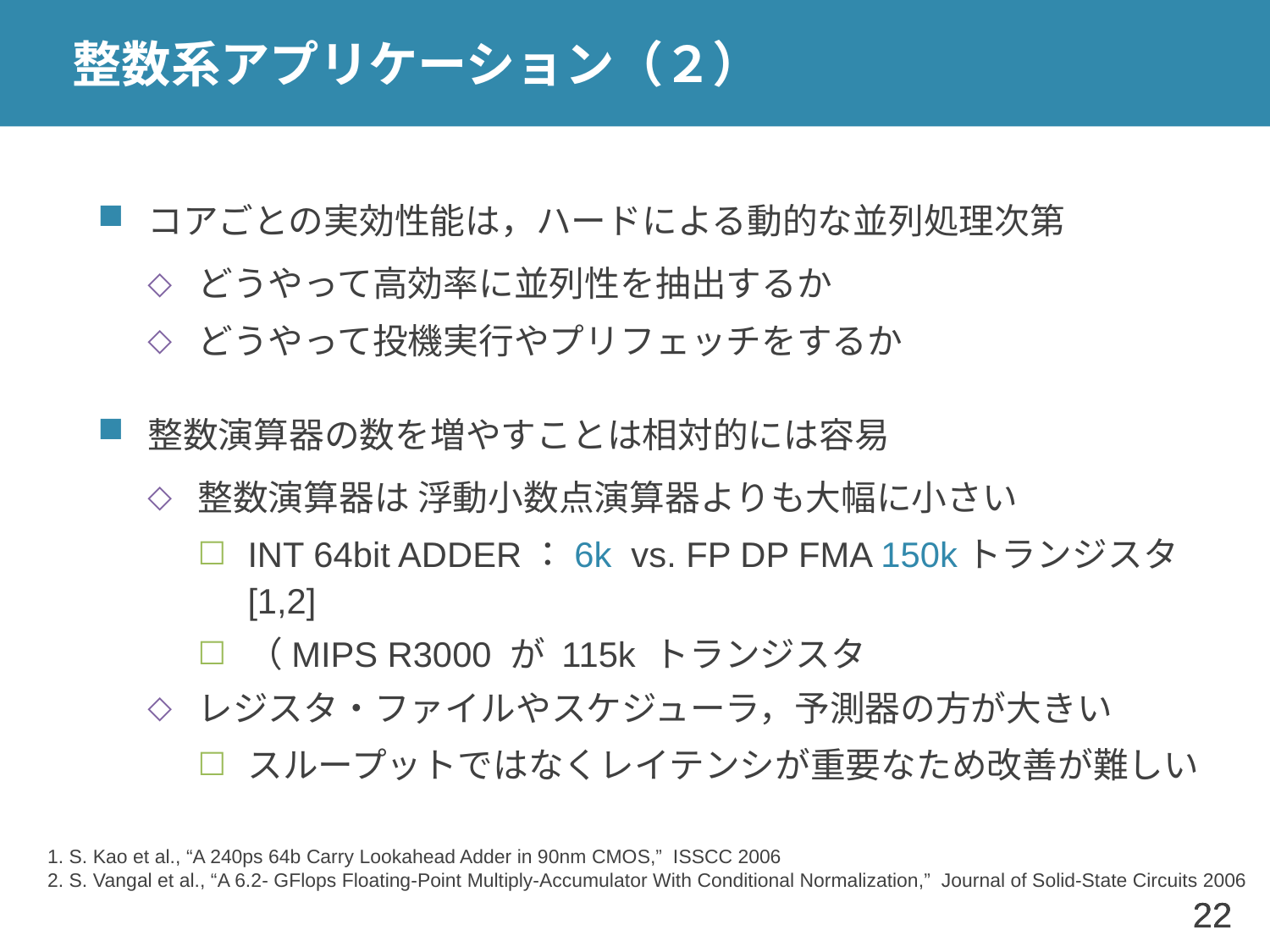

# 整数系アプリケーション（２）
コアごとの実効性能は，ハードによる動的な並列処理次第
どうやって高効率に並列性を抽出するか
どうやって投機実行やプリフェッチをするか
整数演算器の数を増やすことは相対的には容易
整数演算器は 浮動小数点演算器よりも大幅に小さい
INT 64bit ADDER：6k  vs. FP DP FMA 150kトランジスタ [1,2]
（MIPS R3000 が 115k トランジスタ
レジスタ・ファイルやスケジューラ，予測器の方が大きい
スループットではなくレイテンシが重要なため改善が難しい
1. S. Kao et al., “A 240ps 64b Carry Lookahead Adder in 90nm CMOS,”  ISSCC 2006
2. S. Vangal et al., “A 6.2- GFlops Floating-Point Multiply-Accumulator With Conditional Normalization,”  Journal of Solid-State Circuits 2006